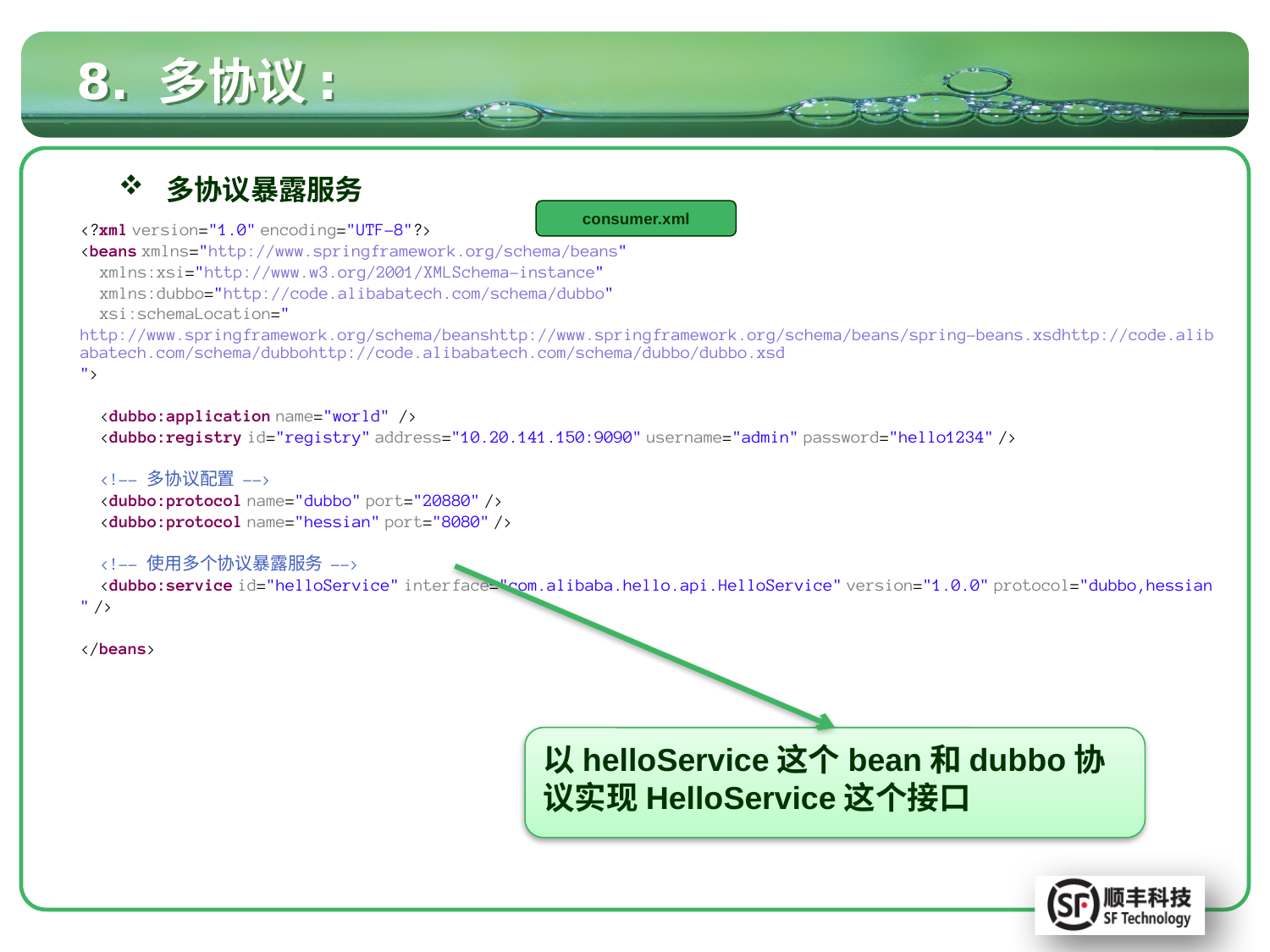

# 8. 多协议:
多协议暴露服务
consumer.xml
<?xml version="1.0" encoding="UTF-8"?>
<beans xmlns="http://www.springframework.org/schema/beans"
    xmlns:xsi="http://www.w3.org/2001/XMLSchema-instance"
    xmlns:dubbo="http://code.alibabatech.com/schema/dubbo"
    xsi:schemaLocation="http://www.springframework.org/schema/beanshttp://www.springframework.org/schema/beans/spring-beans.xsdhttp://code.alibabatech.com/schema/dubbohttp://code.alibabatech.com/schema/dubbo/dubbo.xsd">

    <dubbo:application name="world"  />
    <dubbo:registry id="registry" address="10.20.141.150:9090" username="admin" password="hello1234" />

    <!-- 多协议配置 -->
    <dubbo:protocol name="dubbo" port="20880" />
    <dubbo:protocol name="hessian" port="8080" />

    <!-- 使用多个协议暴露服务 -->
    <dubbo:service id="helloService" interface="com.alibaba.hello.api.HelloService" version="1.0.0" protocol="dubbo,hessian" />

</beans>
以helloService这个bean和dubbo协议实现HelloService这个接口